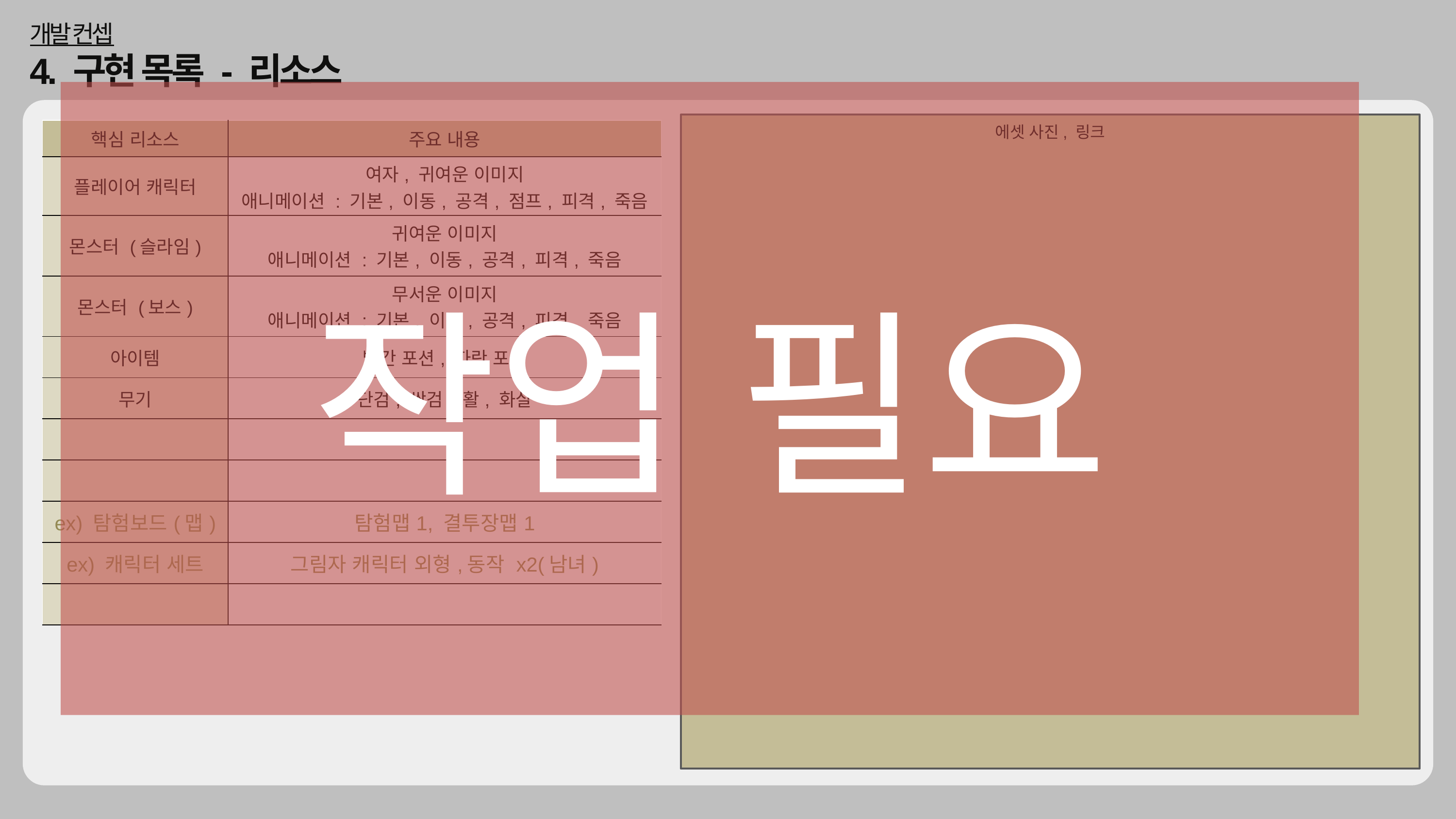

개발 컨셉
4. 구현 목록 - 리소스
작업 필요

에셋 사진, 링크
| 핵심 리소스 | 주요 내용 |
| --- | --- |
| 플레이어 캐릭터 | 여자, 귀여운 이미지 애니메이션 : 기본, 이동, 공격, 점프, 피격, 죽음 |
| 몬스터 (슬라임) | 귀여운 이미지 애니메이션 : 기본, 이동, 공격, 피격, 죽음 |
| 몬스터 (보스) | 무서운 이미지 애니메이션 : 기본, 이동, 공격, 피격, 죽음 |
| 아이템 | 빨간 포션, 파란 포션 |
| 무기 | 단검, 쌍검, 활, 화살 |
|  |  |
|  |  |
| ex) 탐험보드(맵) | 탐험맵1, 결투장맵1 |
| ex) 캐릭터 세트 | 그림자 캐릭터 외형,동작 x2(남녀) |
|  |  |